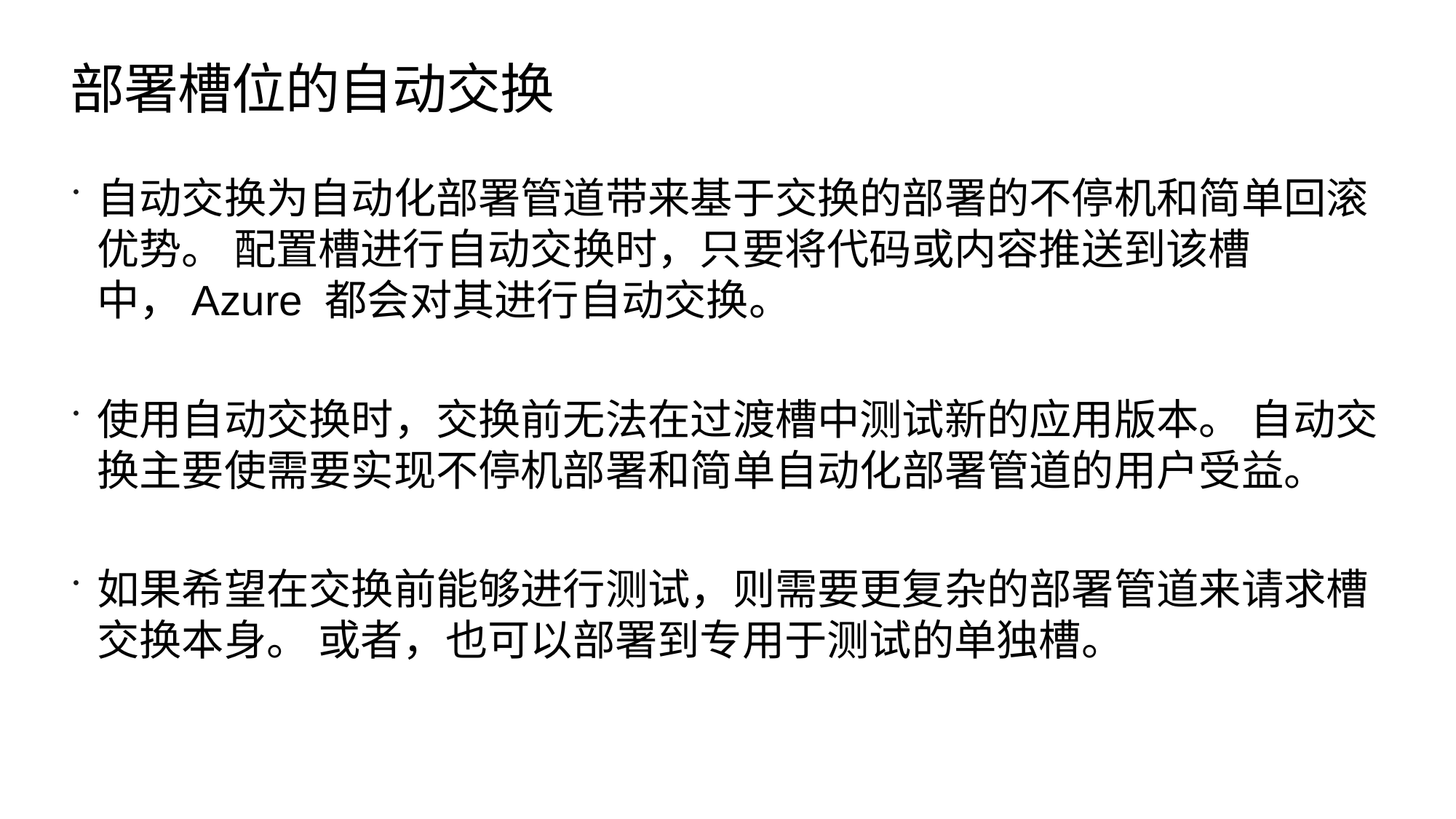

# 部署槽位的自动交换
自动交换为自动化部署管道带来基于交换的部署的不停机和简单回滚优势。 配置槽进行自动交换时，只要将代码或内容推送到该槽中，Azure 都会对其进行自动交换。

使用自动交换时，交换前无法在过渡槽中测试新的应用版本。 自动交换主要使需要实现不停机部署和简单自动化部署管道的用户受益。

如果希望在交换前能够进行测试，则需要更复杂的部署管道来请求槽交换本身。 或者，也可以部署到专用于测试的单独槽。